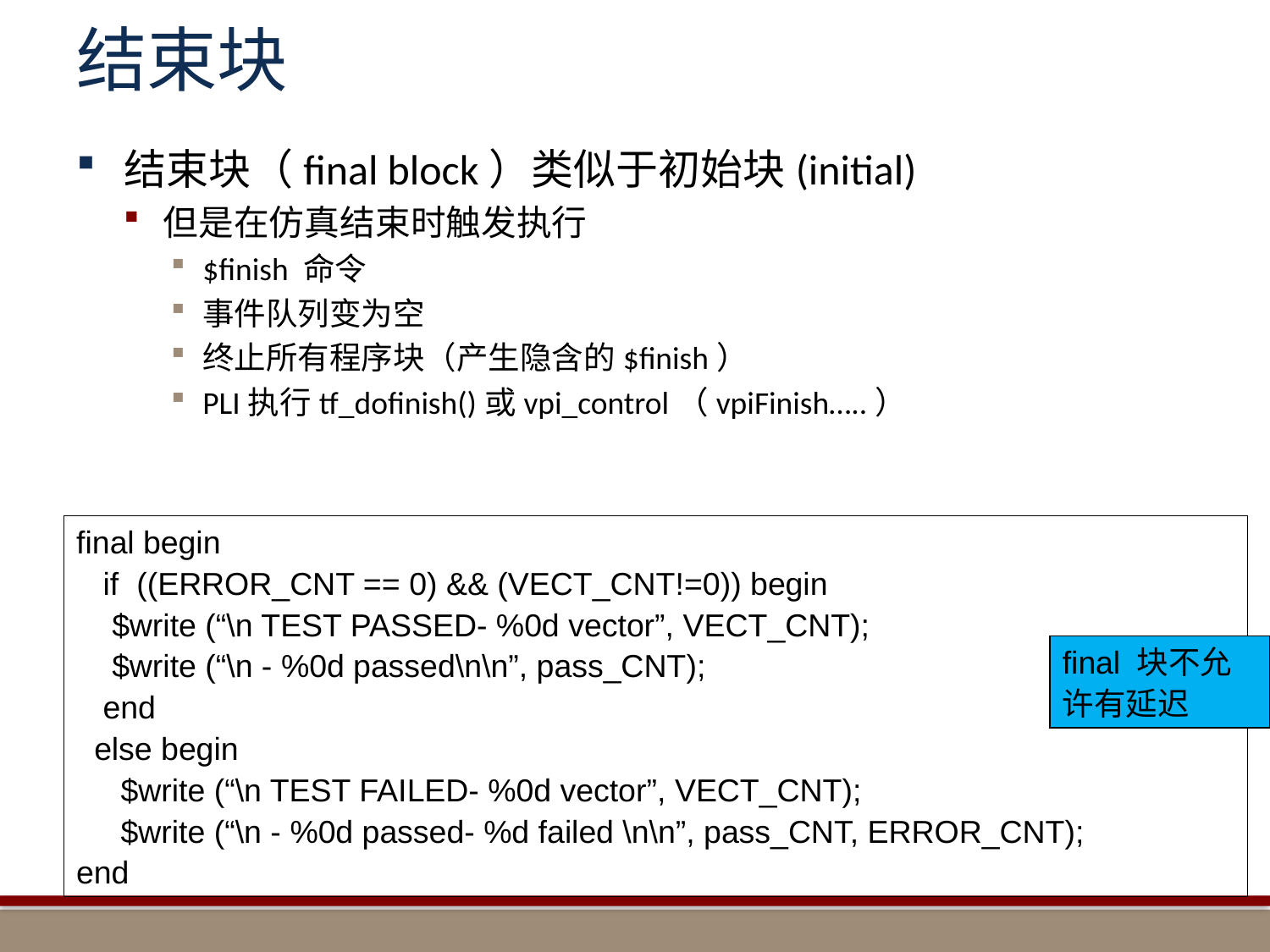

# 结束块
结束块（final block）类似于初始块(initial)
但是在仿真结束时触发执行
$finish 命令
事件队列变为空
终止所有程序块（产生隐含的$finish）
PLI执行tf_dofinish()或vpi_control（vpiFinish…..）

final begin
   if  ((ERROR_CNT == 0) && (VECT_CNT!=0)) begin
    $write (“\n TEST PASSED- %0d vector”, VECT_CNT);
    $write (“\n - %0d passed\n\n”, pass_CNT);
   end
  else begin
     $write (“\n TEST FAILED- %0d vector”, VECT_CNT);
     $write (“\n - %0d passed- %d failed \n\n”, pass_CNT, ERROR_CNT);
end
final 块不允
许有延迟